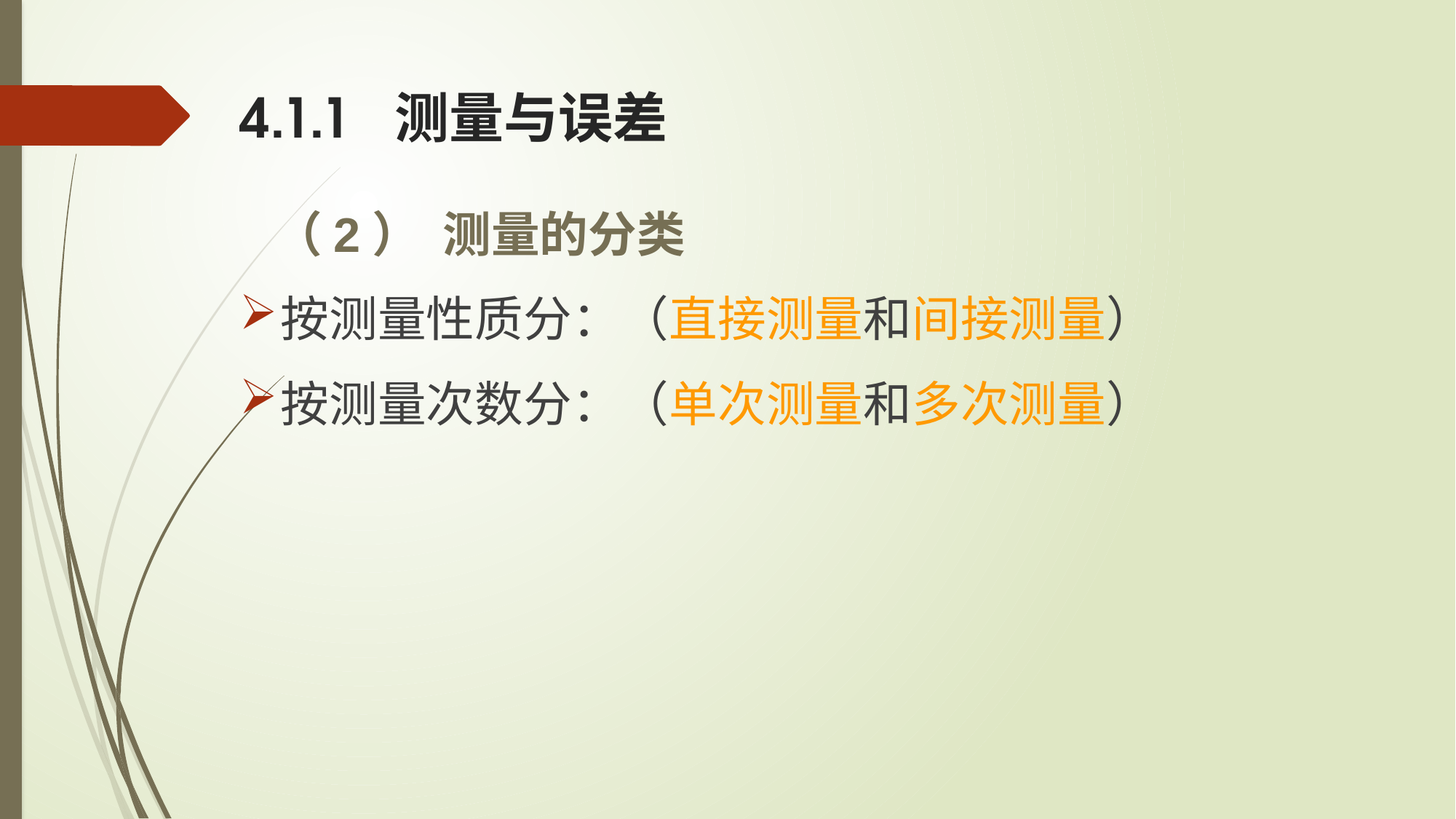

4.1.1  测量与误差
  （2）  测量的分类
按测量性质分：（直接测量和间接测量）
按测量次数分：（单次测量和多次测量）